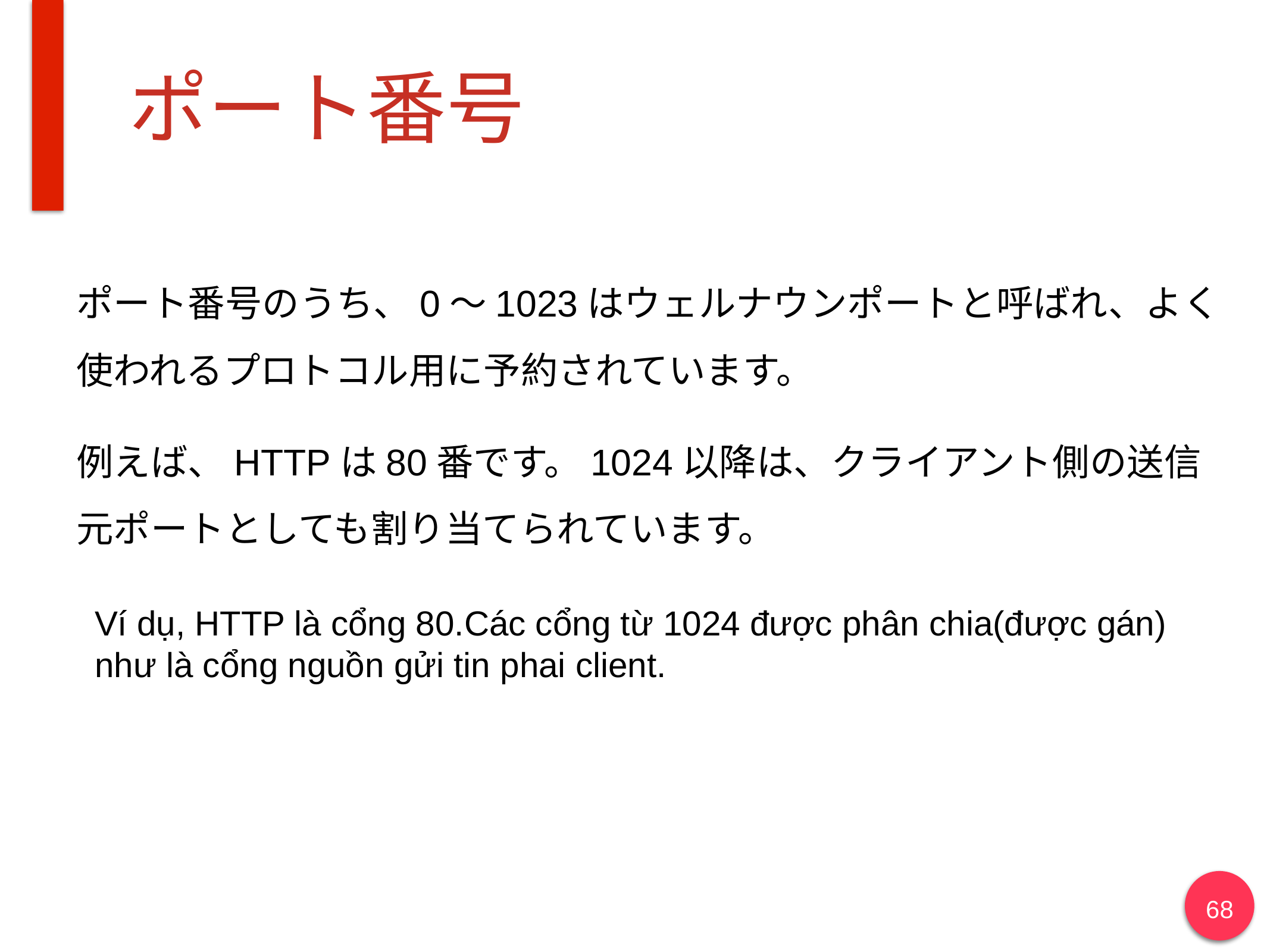

# ポート番号
ポート番号のうち、0〜1023はウェルナウンポートと呼ばれ、よく
使われるプロトコル用に予約されています。
例えば、HTTPは80番です。1024以降は、クライアント側の送信元ポートとしても割り当てられています。
Ví dụ, HTTP là cổng 80.Các cổng từ 1024 được phân chia(được gán) như là cổng nguồn gửi tin phai client.
68